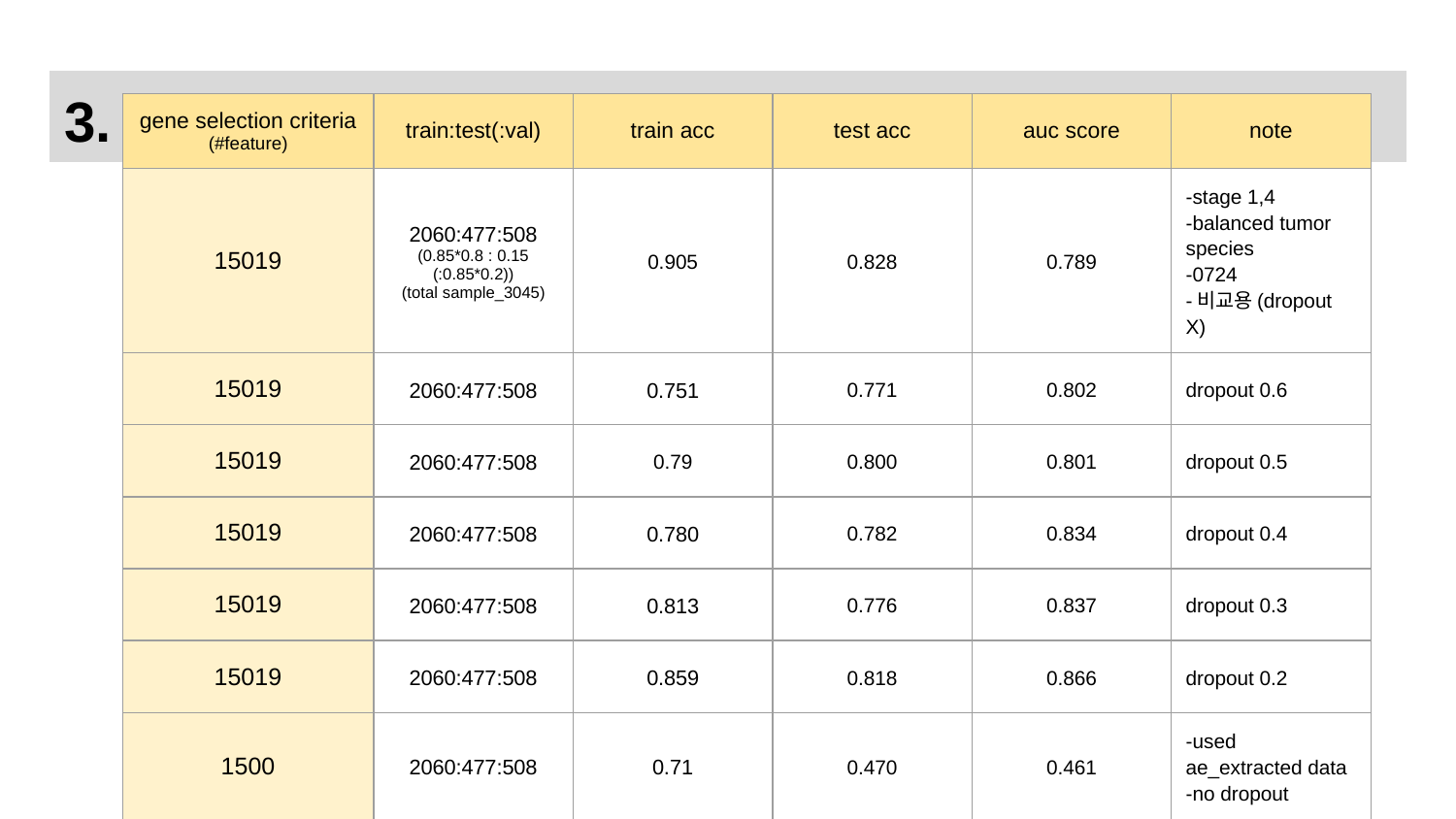

# 3. Result
| gene selection criteria (#feature) | train:test(:val) | train acc | test acc | auc score | note |
| --- | --- | --- | --- | --- | --- |
| 15019 | 2060:477:508 (0.85\*0.8 : 0.15 (:0.85\*0.2)) (total sample\_3045) | 0.905 | 0.828 | 0.789 | -stage 1,4 -balanced tumor species -0724 -비교용(dropout X) |
| 15019 | 2060:477:508 | 0.751 | 0.771 | 0.802 | dropout 0.6 |
| 15019 | 2060:477:508 | 0.79 | 0.800 | 0.801 | dropout 0.5 |
| 15019 | 2060:477:508 | 0.780 | 0.782 | 0.834 | dropout 0.4 |
| 15019 | 2060:477:508 | 0.813 | 0.776 | 0.837 | dropout 0.3 |
| 15019 | 2060:477:508 | 0.859 | 0.818 | 0.866 | dropout 0.2 |
| 1500 | 2060:477:508 | 0.71 | 0.470 | 0.461 | -used ae\_extracted data -no dropout |